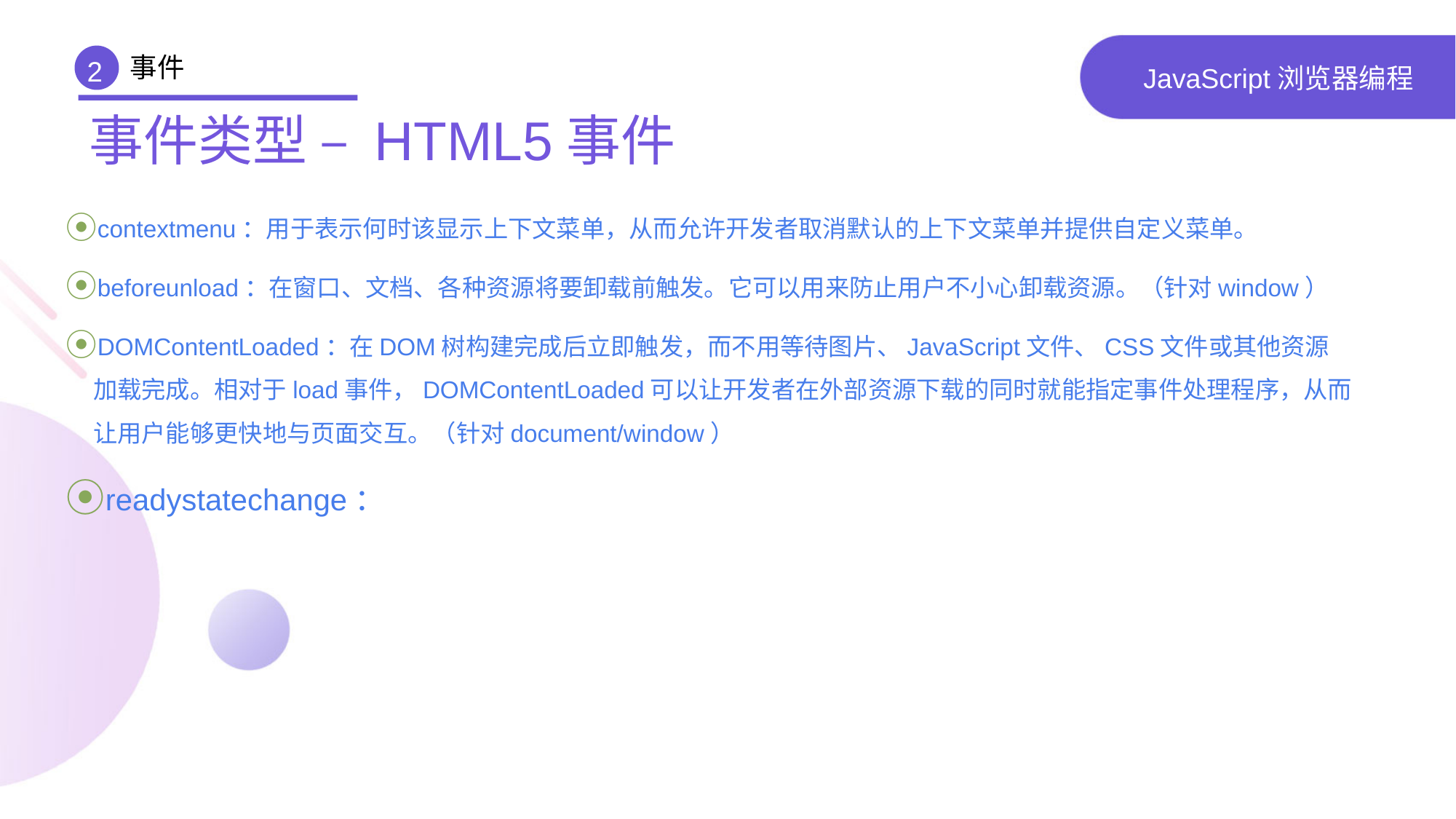

事件
2
# JavaScript浏览器编程
事件类型 – HTML5事件
contextmenu：用于表示何时该显示上下文菜单，从而允许开发者取消默认的上下文菜单并提供自定义菜单。
beforeunload：在窗口、文档、各种资源将要卸载前触发。它可以用来防止用户不小心卸载资源。（针对window）
DOMContentLoaded：在DOM树构建完成后立即触发，而不用等待图片、JavaScript文件、CSS文件或其他资源加载完成。相对于load事件，DOMContentLoaded可以让开发者在外部资源下载的同时就能指定事件处理程序，从而让用户能够更快地与页面交互。（针对document/window）
readystatechange：